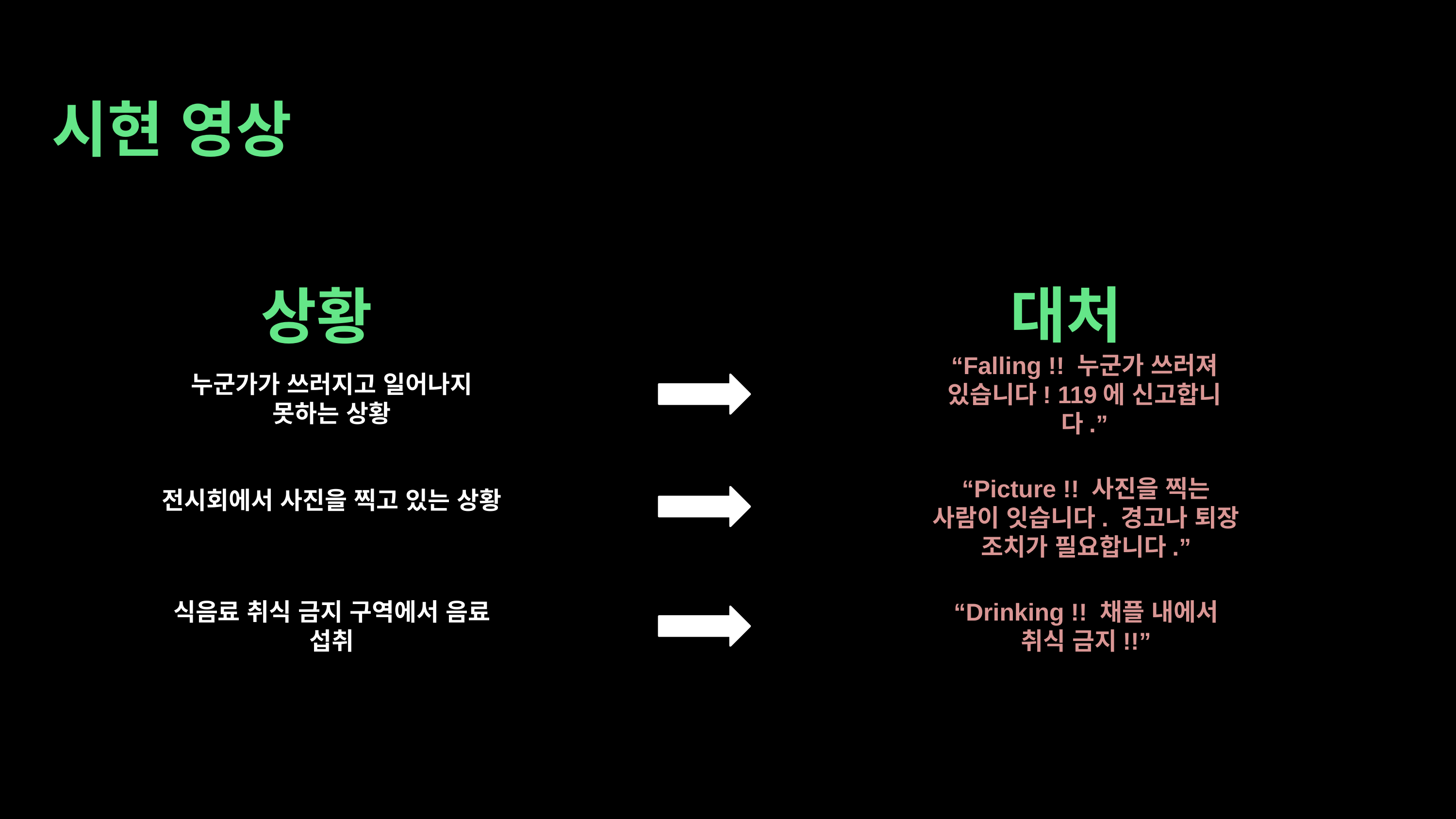

시현 영상
대처
상황
“Falling !! 누군가 쓰러져 있습니다! 119에 신고합니다.”
누군가가 쓰러지고 일어나지 못하는 상황

“Picture !! 사진을 찍는 사람이 잇습니다. 경고나 퇴장 조치가 필요합니다.”
전시회에서 사진을 찍고 있는 상황

식음료 취식 금지 구역에서 음료 섭취
“Drinking !! 채플 내에서 취식 금지!!”